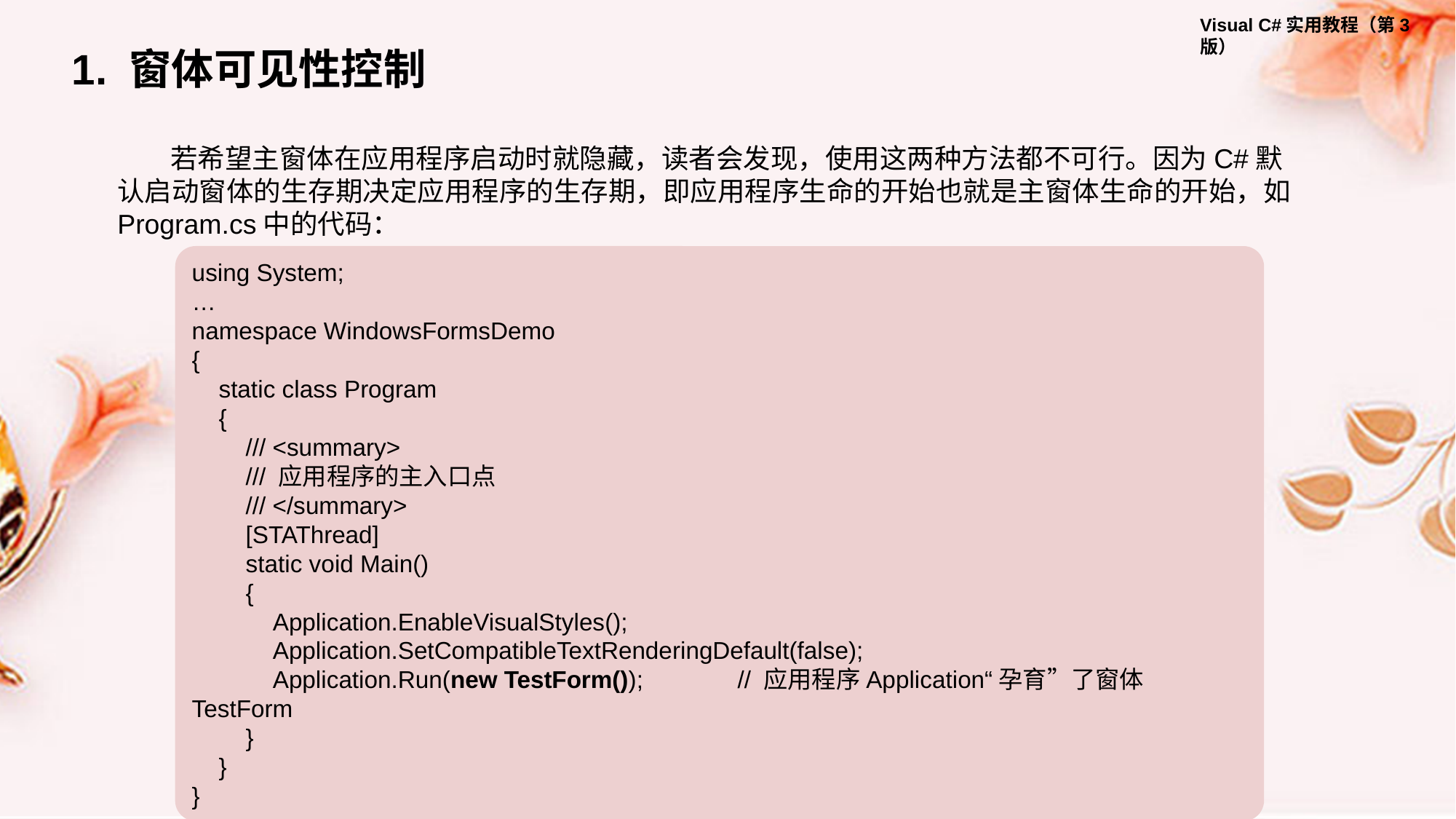

1. 窗体可见性控制
若希望主窗体在应用程序启动时就隐藏，读者会发现，使用这两种方法都不可行。因为C#默认启动窗体的生存期决定应用程序的生存期，即应用程序生命的开始也就是主窗体生命的开始，如Program.cs中的代码：
using System;
…
namespace WindowsFormsDemo
{
    static class Program
    {
        /// <summary>
        /// 应用程序的主入口点
        /// </summary>
        [STAThread]
        static void Main()
        {
            Application.EnableVisualStyles();
            Application.SetCompatibleTextRenderingDefault(false);
            Application.Run(new TestForm());	// 应用程序Application“孕育”了窗体TestForm
        }
    }
}